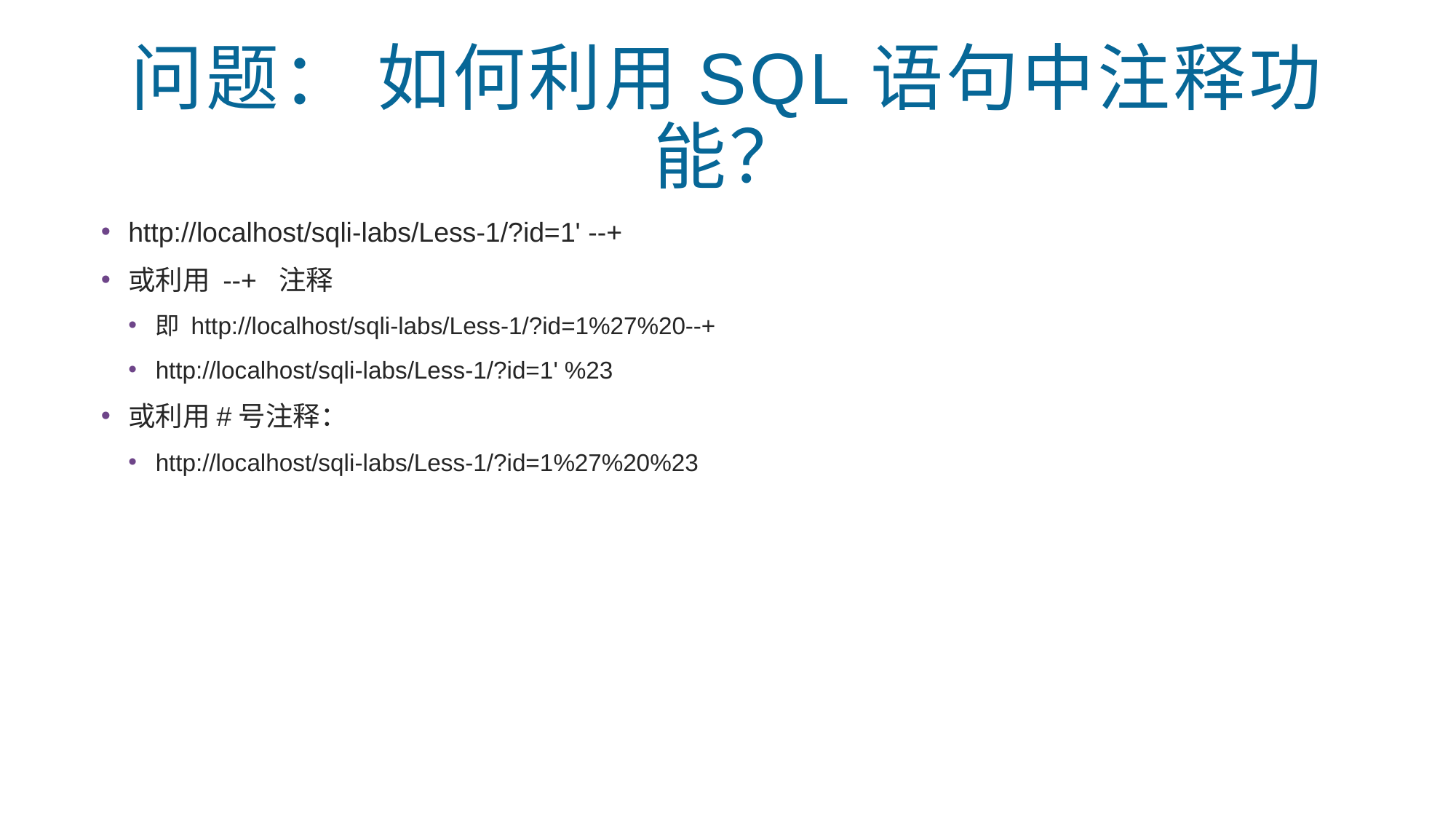

# 问题： 如何利用SQL语句中注释功能？
http://localhost/sqli-labs/Less-1/?id=1' --+
或利用 --+  注释
即 http://localhost/sqli-labs/Less-1/?id=1%27%20--+
http://localhost/sqli-labs/Less-1/?id=1' %23
或利用#号注释：
http://localhost/sqli-labs/Less-1/?id=1%27%20%23